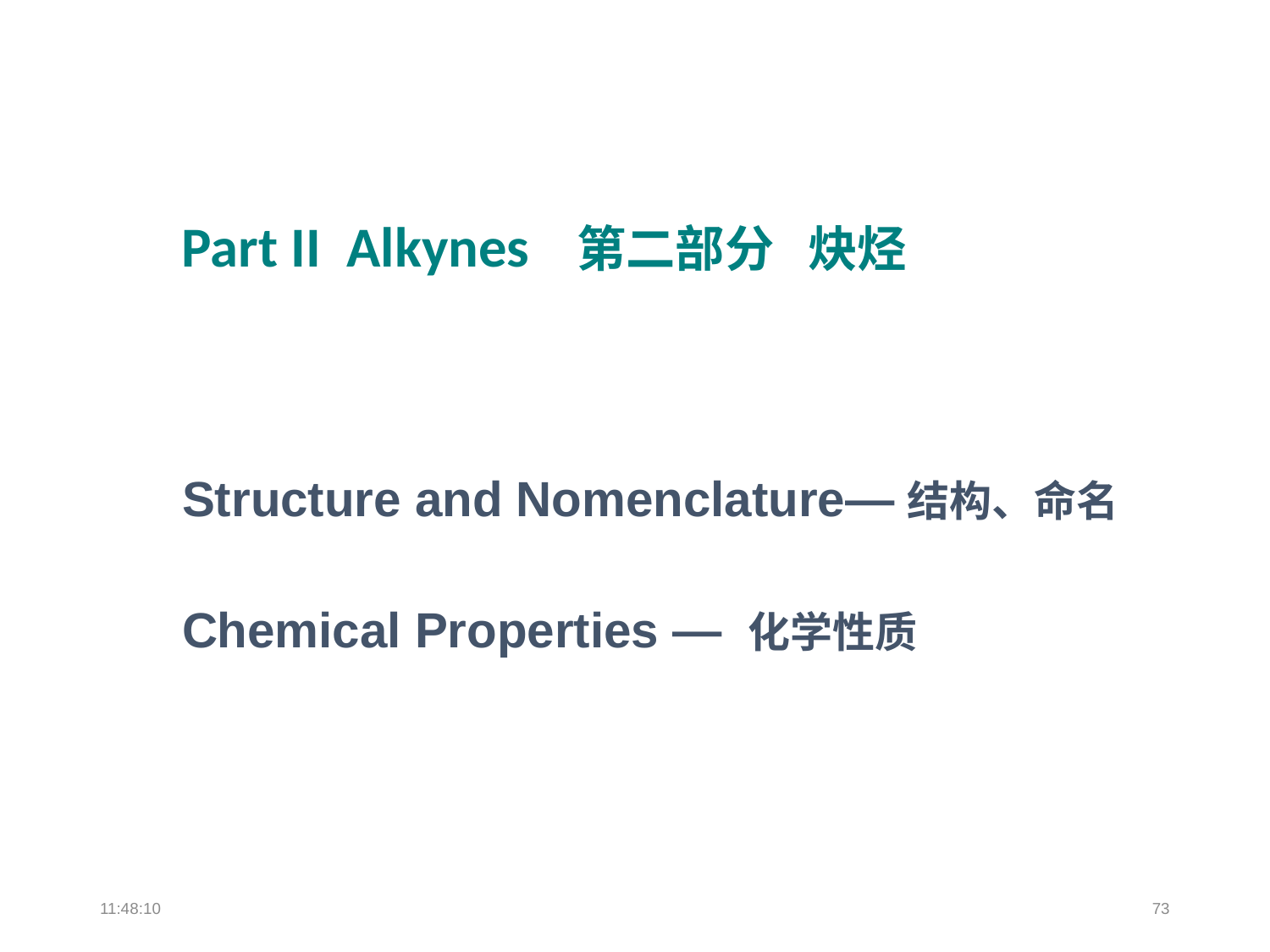

Part II  Alkynes   第二部分   炔烃
# Structure and Nomenclature—结构、命名
Chemical Properties — 化学性质
11:48:10
73